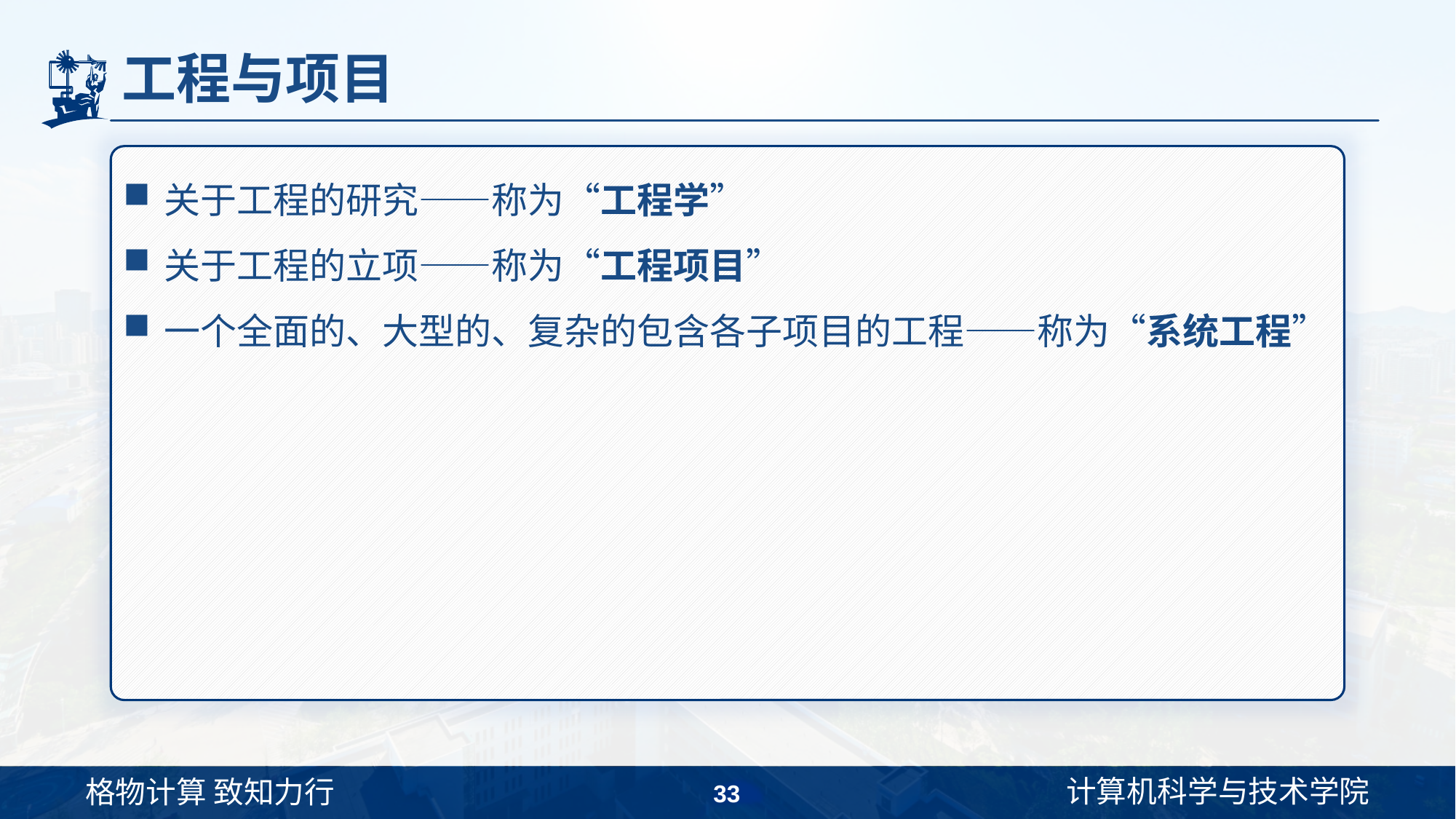

# 工程与项目
关于工程的研究——称为“工程学”
关于工程的立项——称为“工程项目”
一个全面的、大型的、复杂的包含各子项目的工程——称为“系统工程”
33